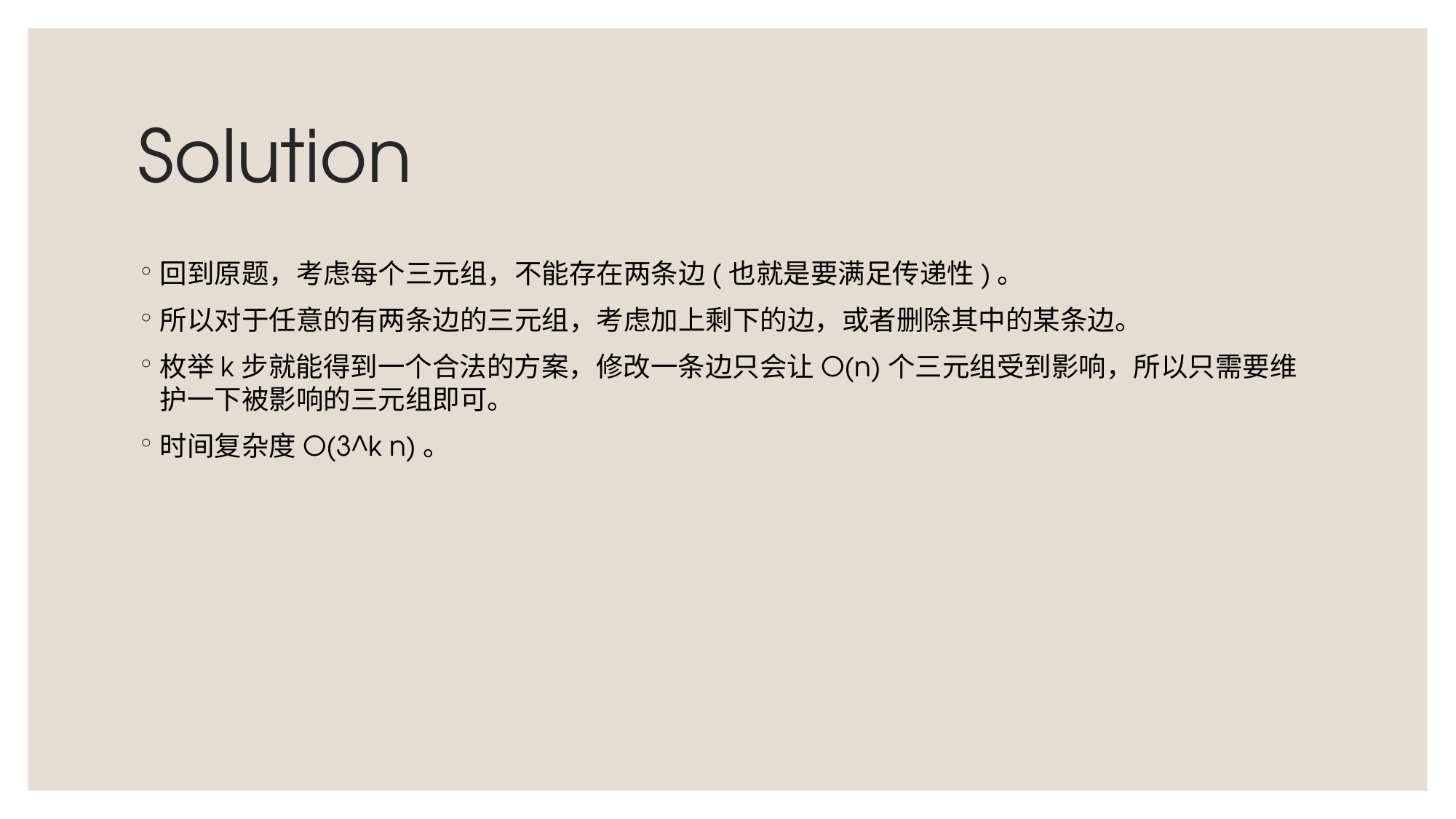

# Solution
回到原题，考虑每个三元组，不能存在两条边(也就是要满足传递性)。
所以对于任意的有两条边的三元组，考虑加上剩下的边，或者删除其中的某条边。
枚举k步就能得到一个合法的方案，修改一条边只会让O(n)个三元组受到影响，所以只需要维护一下被影响的三元组即可。
时间复杂度O(3^k n)。